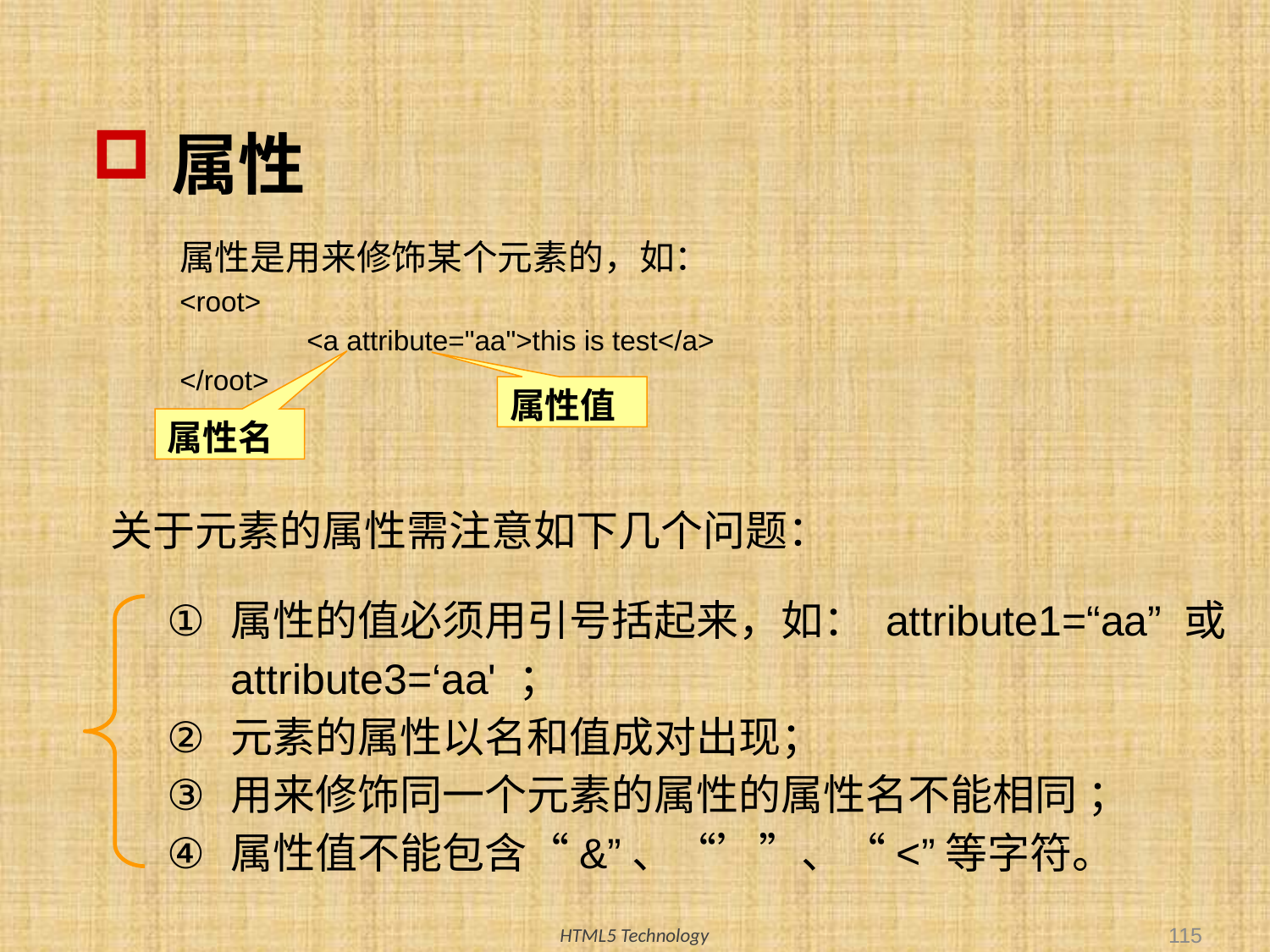

# 属性
	属性是用来修饰某个元素的，如：
	<root>
		<a attribute="aa">this is test</a>
	</root>
属性值
属性名
关于元素的属性需注意如下几个问题：
属性的值必须用引号括起来，如： attribute1=“aa” 或attribute3=‘aa' ；
元素的属性以名和值成对出现；
用来修饰同一个元素的属性的属性名不能相同 ；
属性值不能包含“&”、“’”、“<”等字符。

115
HTML5 Technology